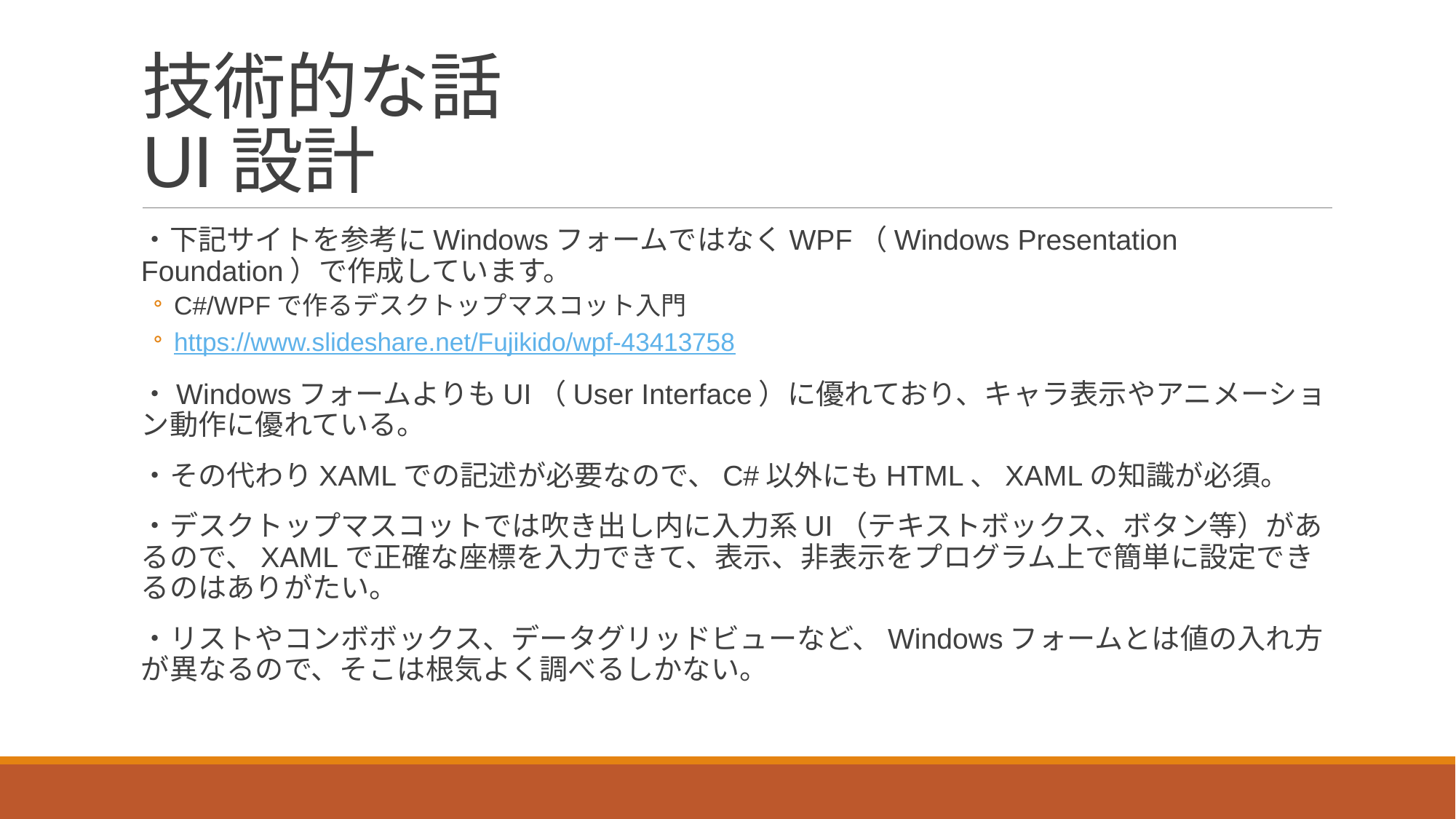

# 技術的な話 UI設計
・下記サイトを参考にWindowsフォームではなくWPF（Windows Presentation Foundation）で作成しています。
C#/WPFで作るデスクトップマスコット入門
https://www.slideshare.net/Fujikido/wpf-43413758
・WindowsフォームよりもUI（User Interface）に優れており、キャラ表示やアニメーション動作に優れている。
・その代わりXAMLでの記述が必要なので、C#以外にもHTML、XAMLの知識が必須。
・デスクトップマスコットでは吹き出し内に入力系UI（テキストボックス、ボタン等）があるので、XAMLで正確な座標を入力できて、表示、非表示をプログラム上で簡単に設定できるのはありがたい。
・リストやコンボボックス、データグリッドビューなど、Windowsフォームとは値の入れ方が異なるので、そこは根気よく調べるしかない。